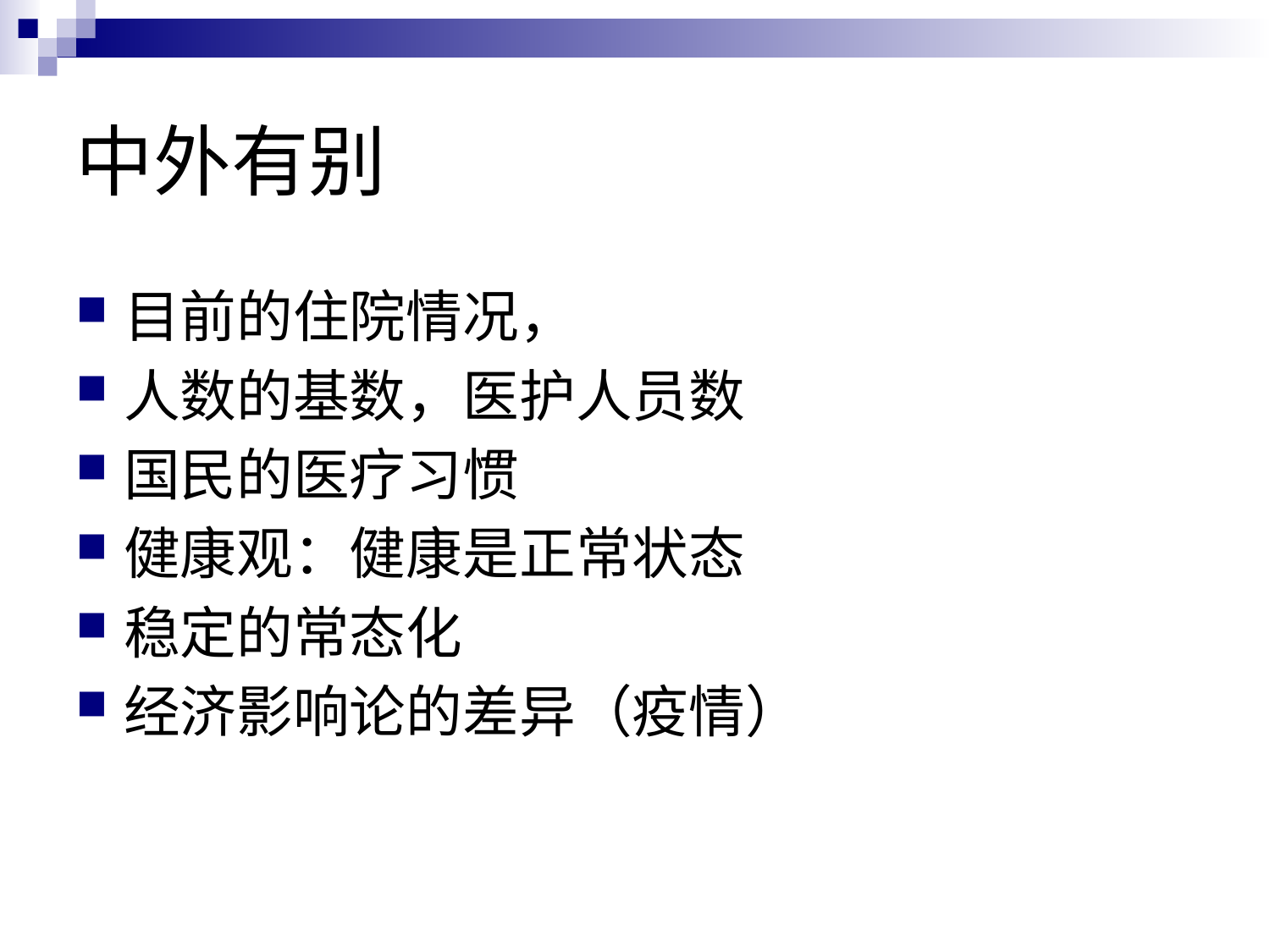

# 中外有别
目前的住院情况，
人数的基数，医护人员数
国民的医疗习惯
健康观：健康是正常状态
稳定的常态化
经济影响论的差异（疫情）